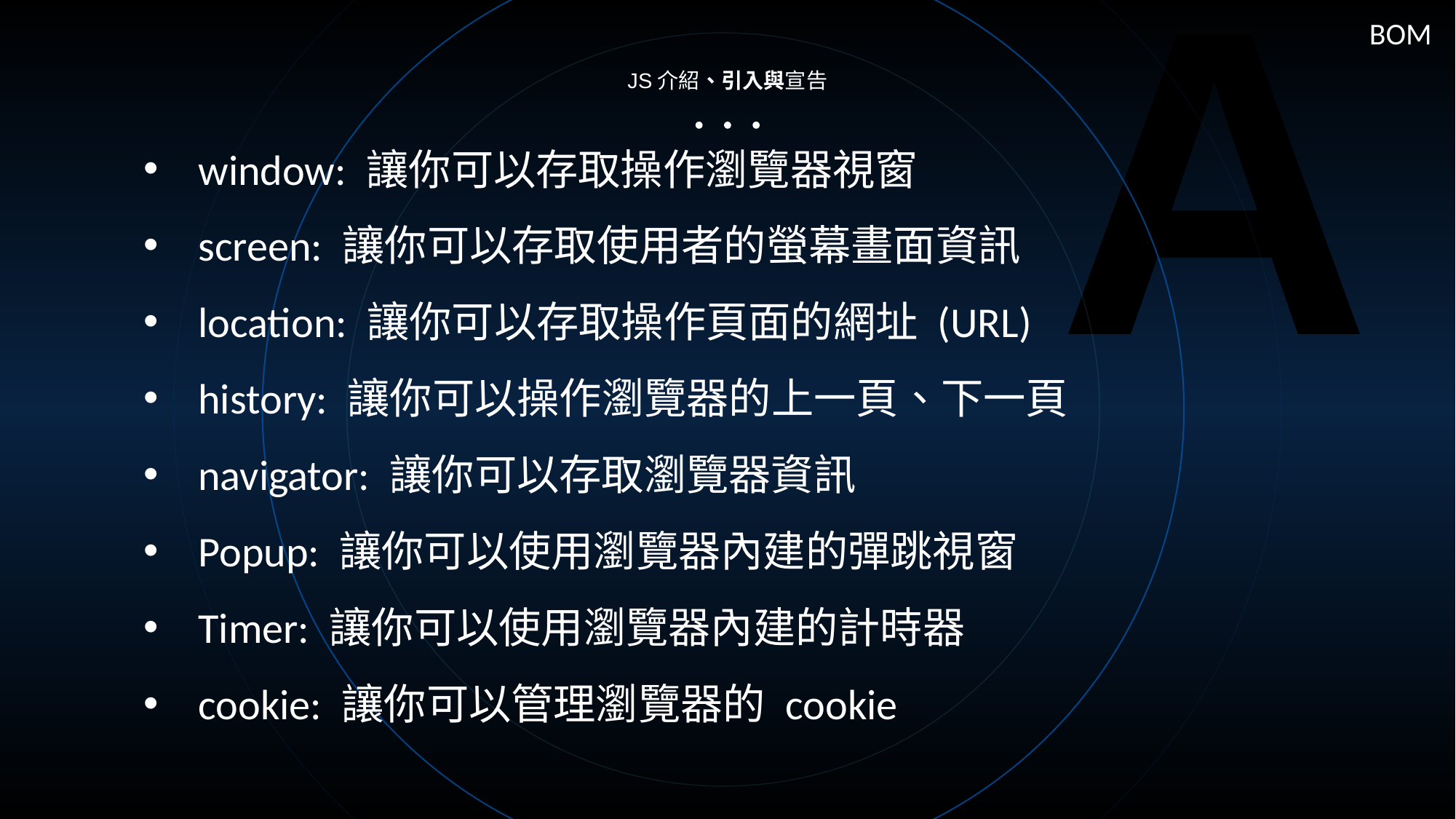

A

BOM

JS介紹、引入與宣告
window: 讓你可以存取操作瀏覽器視窗
screen: 讓你可以存取使用者的螢幕畫面資訊
location: 讓你可以存取操作頁面的網址 (URL)
history: 讓你可以操作瀏覽器的上一頁、下一頁
navigator: 讓你可以存取瀏覽器資訊
Popup: 讓你可以使用瀏覽器內建的彈跳視窗
Timer: 讓你可以使用瀏覽器內建的計時器
cookie: 讓你可以管理瀏覽器的 cookie